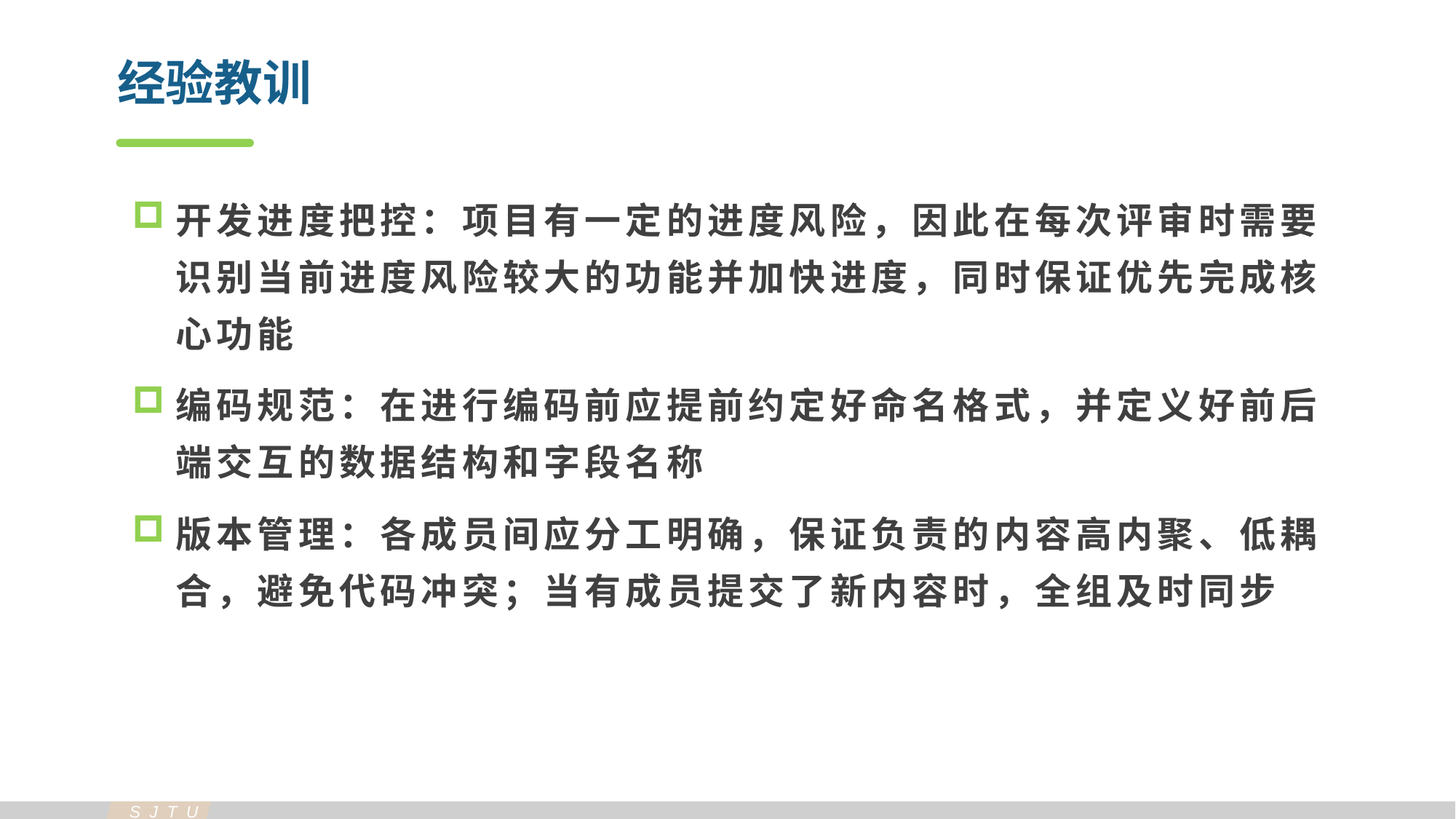

经验教训
开发进度把控：项目有一定的进度风险，因此在每次评审时需要识别当前进度风险较大的功能并加快进度，同时保证优先完成核心功能
编码规范：在进行编码前应提前约定好命名格式，并定义好前后端交互的数据结构和字段名称
版本管理：各成员间应分工明确，保证负责的内容高内聚、低耦合，避免代码冲突；当有成员提交了新内容时，全组及时同步